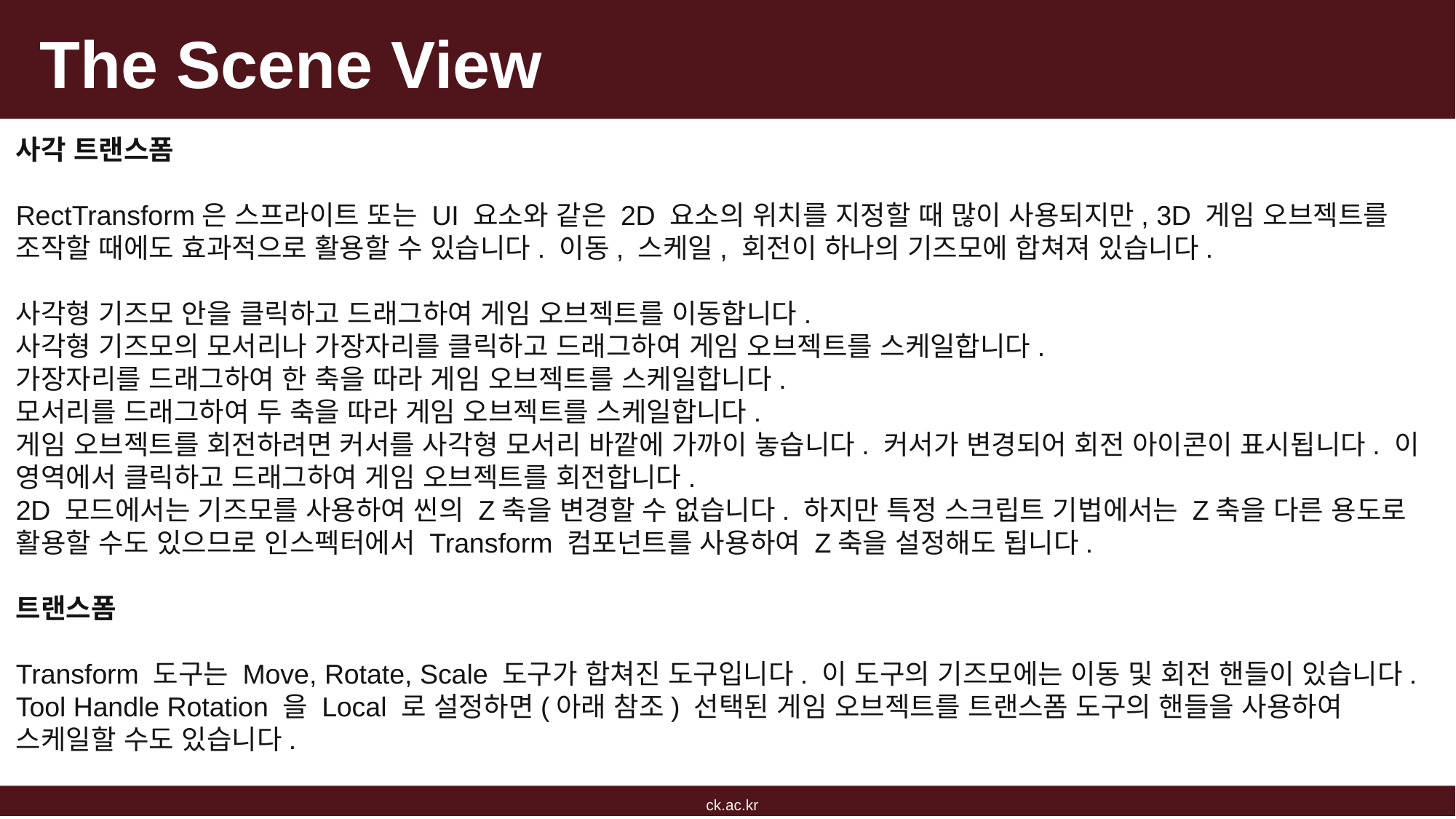

# The Scene View
사각 트랜스폼

RectTransform은 스프라이트 또는 UI 요소와 같은 2D 요소의 위치를 지정할 때 많이 사용되지만, 3D 게임 오브젝트를 조작할 때에도 효과적으로 활용할 수 있습니다. 이동, 스케일, 회전이 하나의 기즈모에 합쳐져 있습니다.

사각형 기즈모 안을 클릭하고 드래그하여 게임 오브젝트를 이동합니다.
사각형 기즈모의 모서리나 가장자리를 클릭하고 드래그하여 게임 오브젝트를 스케일합니다.
가장자리를 드래그하여 한 축을 따라 게임 오브젝트를 스케일합니다.
모서리를 드래그하여 두 축을 따라 게임 오브젝트를 스케일합니다.
게임 오브젝트를 회전하려면 커서를 사각형 모서리 바깥에 가까이 놓습니다. 커서가 변경되어 회전 아이콘이 표시됩니다. 이 영역에서 클릭하고 드래그하여 게임 오브젝트를 회전합니다.
2D 모드에서는 기즈모를 사용하여 씬의 Z축을 변경할 수 없습니다. 하지만 특정 스크립트 기법에서는 Z축을 다른 용도로 활용할 수도 있으므로 인스펙터에서 Transform 컴포넌트를 사용하여 Z축을 설정해도 됩니다.

트랜스폼

Transform 도구는 Move, Rotate, Scale 도구가 합쳐진 도구입니다. 이 도구의 기즈모에는 이동 및 회전 핸들이 있습니다. Tool Handle Rotation 을 Local 로 설정하면(아래 참조) 선택된 게임 오브젝트를 트랜스폼 도구의 핸들을 사용하여 스케일할 수도 있습니다.
ck.ac.kr